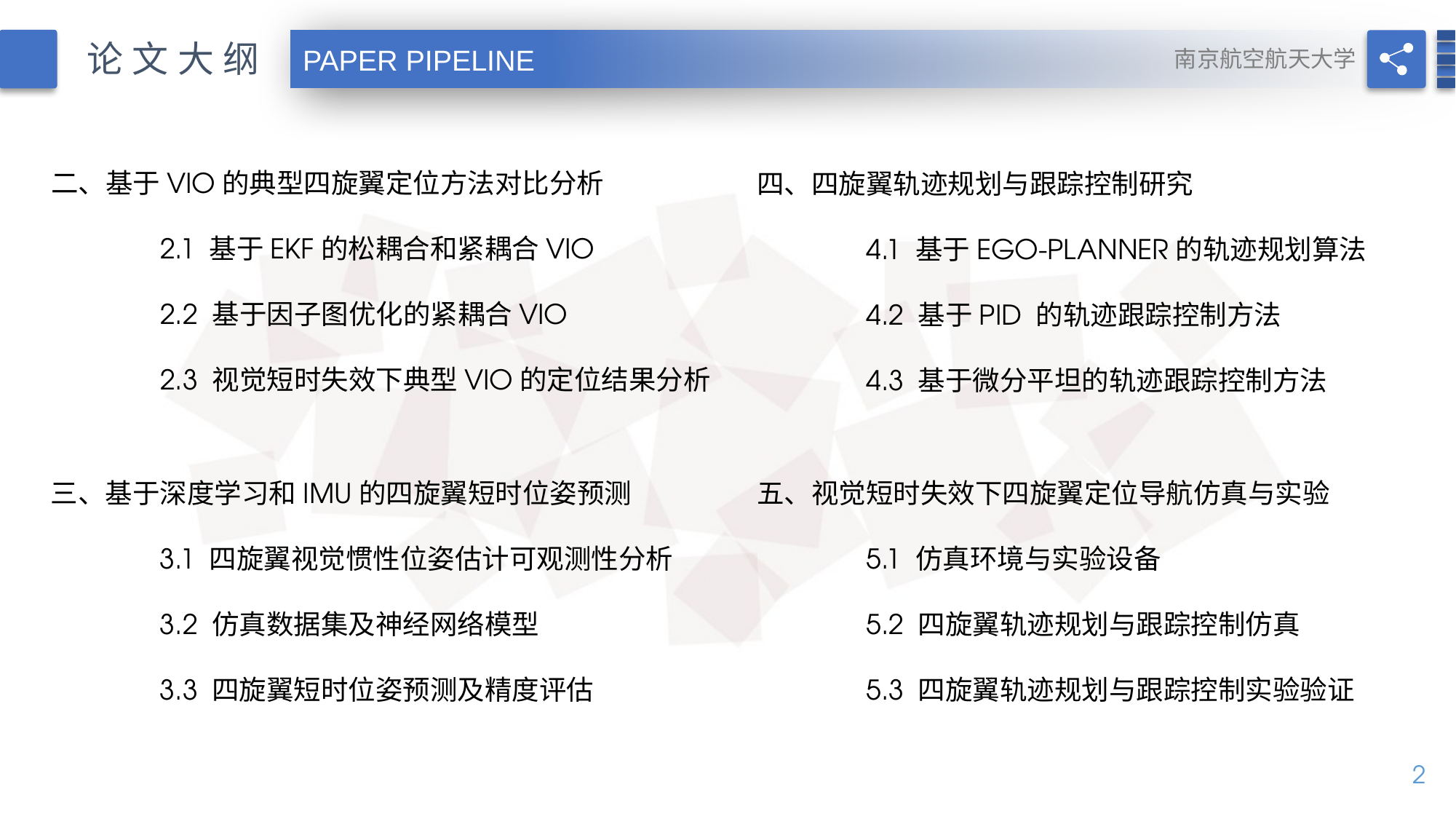

南京航空航天大学

论文大纲
PAPER PIPELINE
二、基于VIO的典型四旋翼定位方法对比分析
	2.1 基于EKF的松耦合和紧耦合VIO
	2.2 基于因子图优化的紧耦合VIO
	2.3 视觉短时失效下典型VIO的定位结果分析
四、四旋翼轨迹规划与跟踪控制研究
	4.1 基于EGO-PLANNER的轨迹规划算法
	4.2 基于PID 的轨迹跟踪控制方法
	4.3 基于微分平坦的轨迹跟踪控制方法
三、基于深度学习和IMU的四旋翼短时位姿预测
	3.1 四旋翼视觉惯性位姿估计可观测性分析
	3.2 仿真数据集及神经网络模型
	3.3 四旋翼短时位姿预测及精度评估
五、视觉短时失效下四旋翼定位导航仿真与实验
	5.1 仿真环境与实验设备
	5.2 四旋翼轨迹规划与跟踪控制仿真
	5.3 四旋翼轨迹规划与跟踪控制实验验证
2